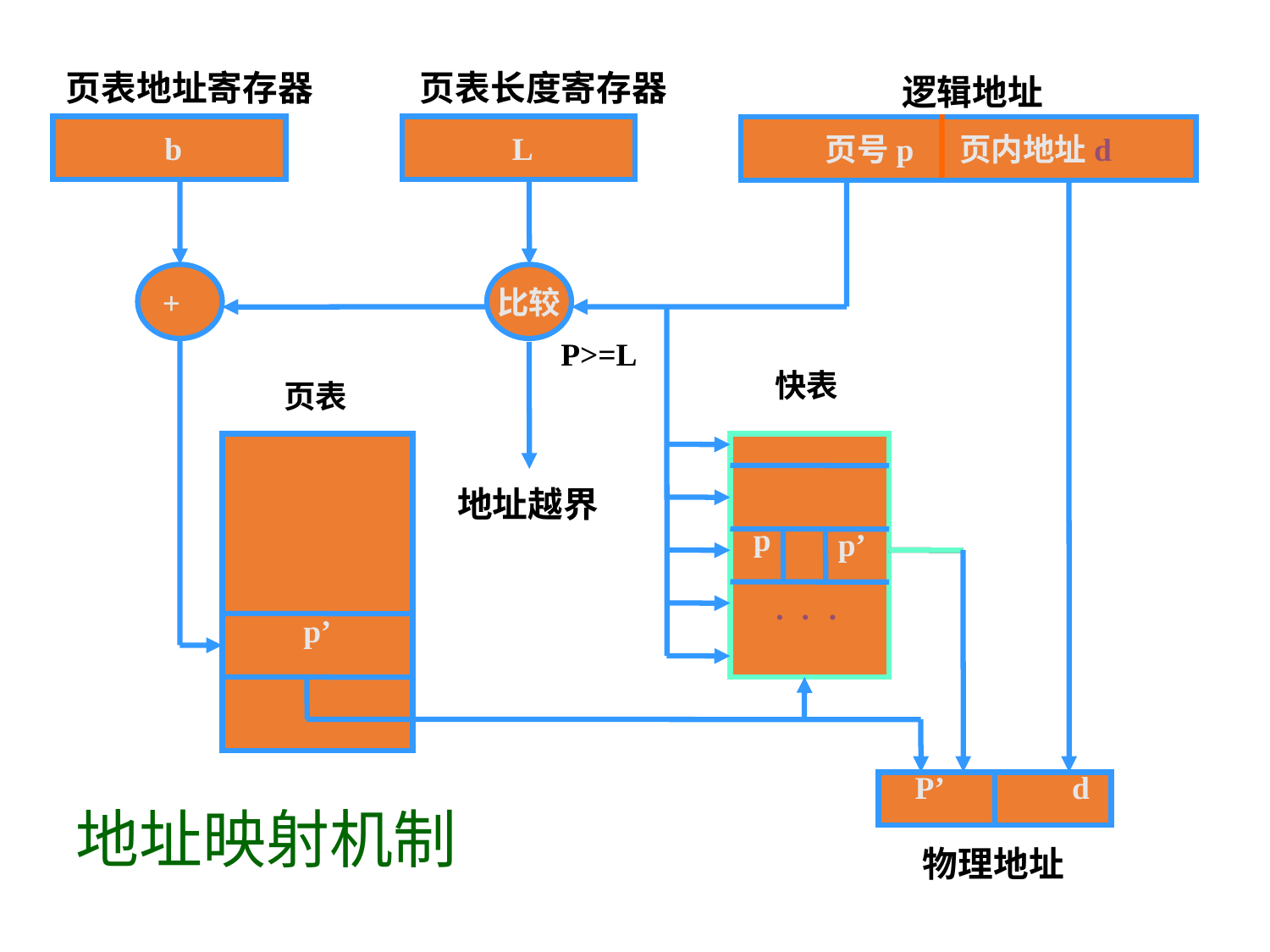

页表地址寄存器
页表长度寄存器
逻辑地址

 b
 L
页号p  页内地址d

+
比较

P>=L

快表
页表

p’

地址越界

p
p’

.
.
.

P’
d

地址映射机制
物理地址